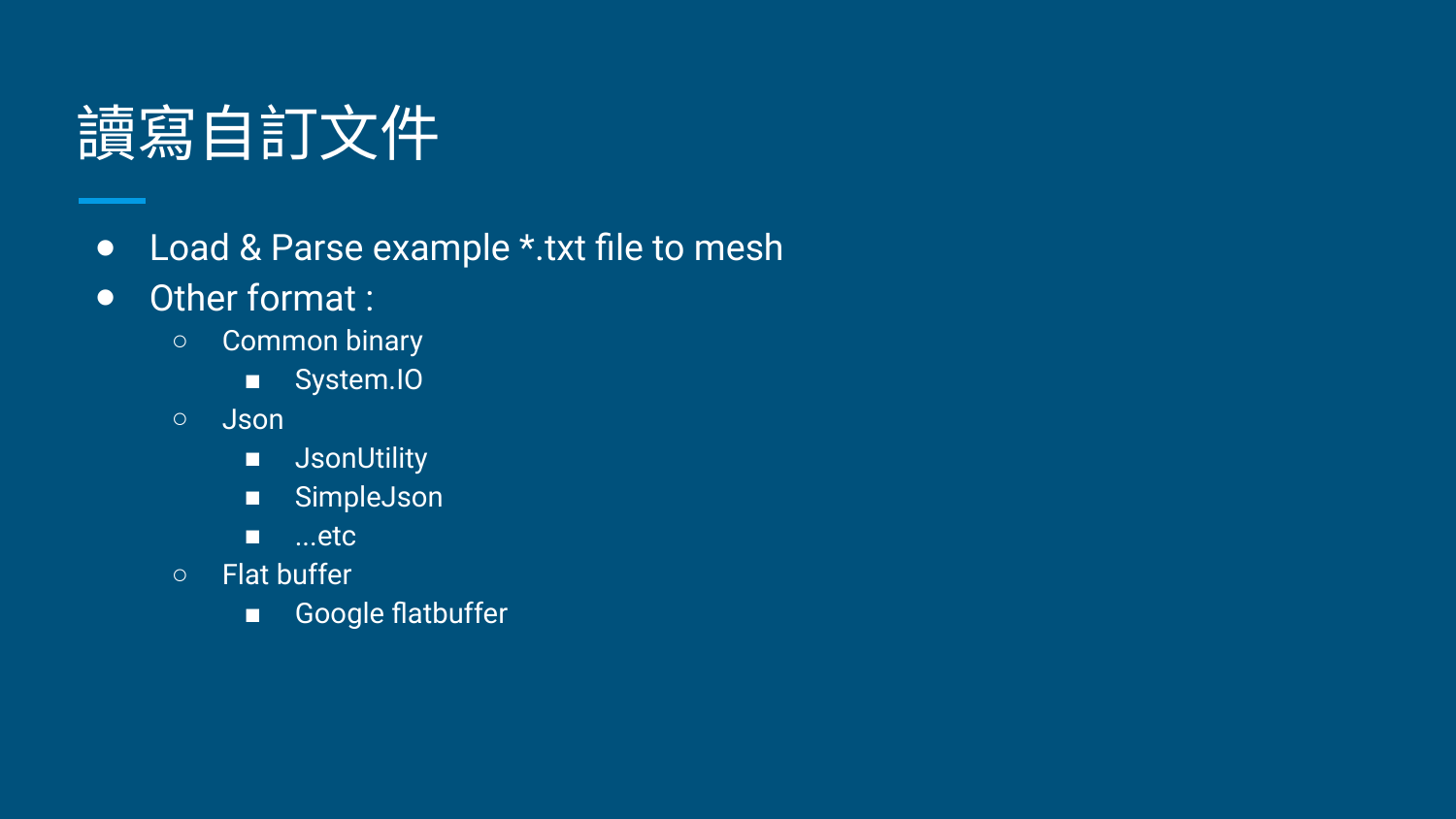

# 讀寫自訂文件
Load & Parse example *.txt file to mesh
Other format :
Common binary
System.IO
Json
JsonUtility
SimpleJson
...etc
Flat buffer
Google flatbuffer